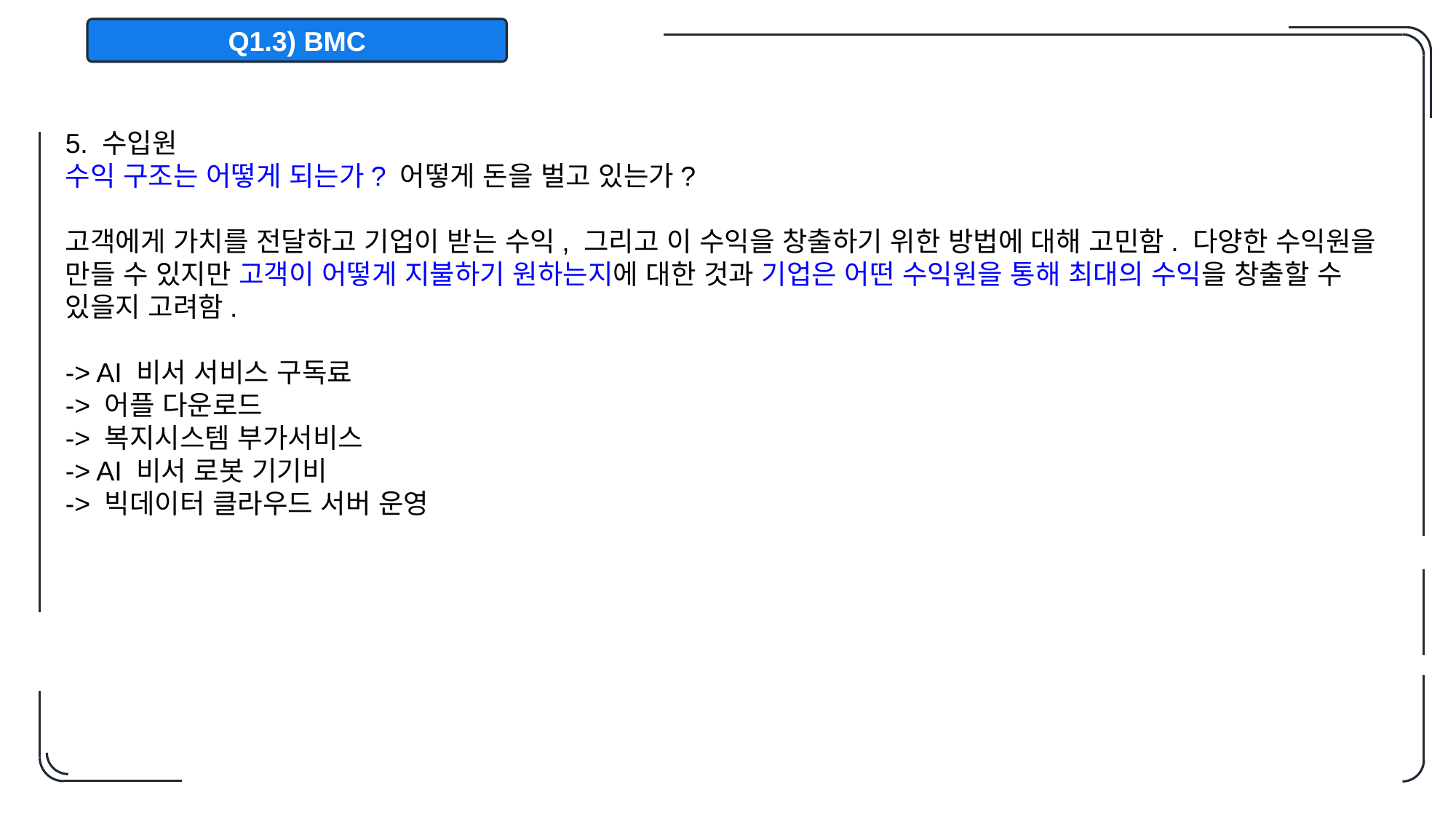

Q1.3) BMC

5. 수입원
수익 구조는 어떻게 되는가? 어떻게 돈을 벌고 있는가?

고객에게 가치를 전달하고 기업이 받는 수익, 그리고 이 수익을 창출하기 위한 방법에 대해 고민함. 다양한 수익원을 만들 수 있지만 고객이 어떻게 지불하기 원하는지에 대한 것과 기업은 어떤 수익원을 통해 최대의 수익을 창출할 수 있을지 고려함.

-> AI 비서 서비스 구독료
-> 어플 다운로드
-> 복지시스템 부가서비스
-> AI 비서 로봇 기기비
-> 빅데이터 클라우드 서버 운영